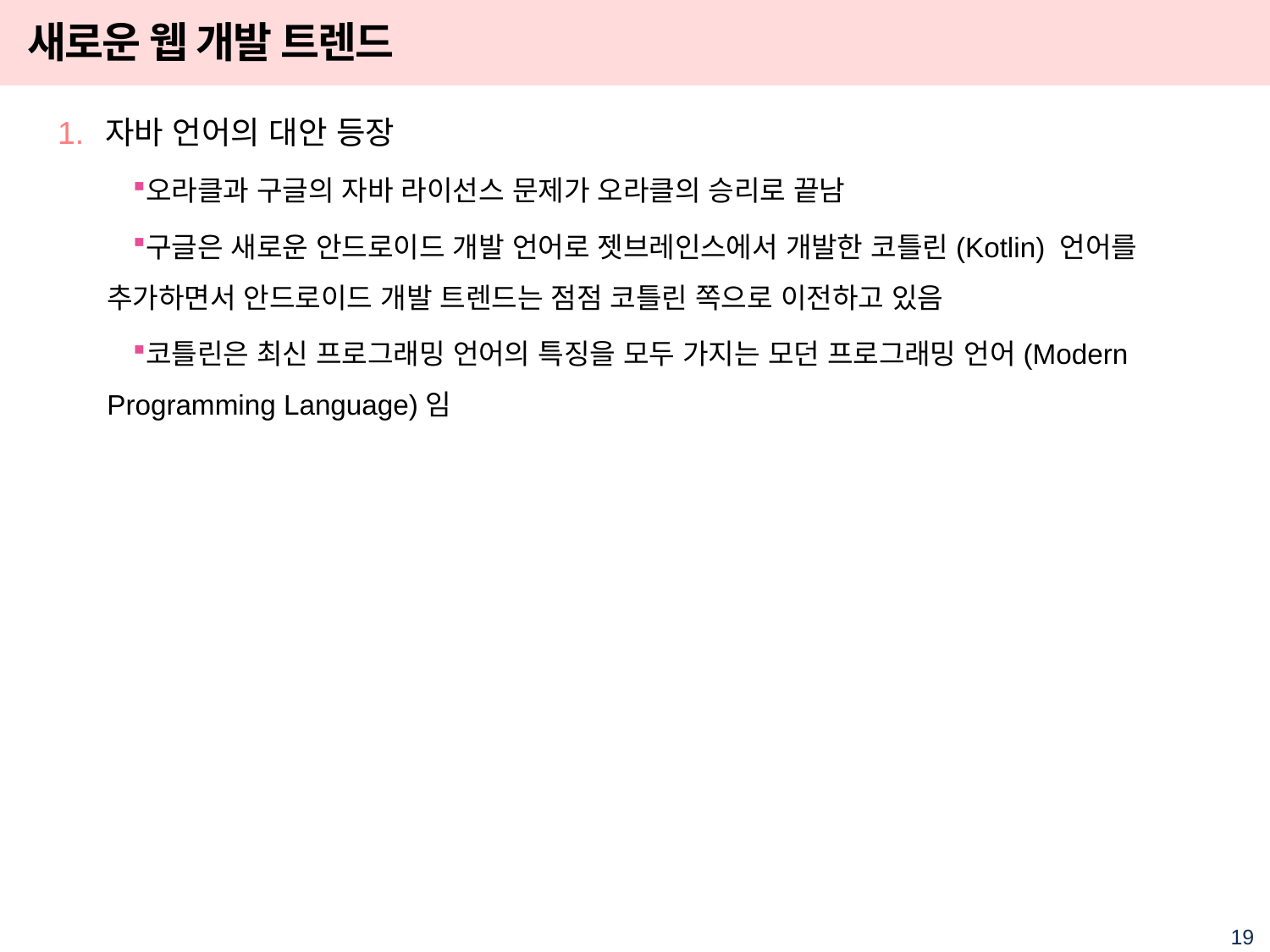

# 새로운 웹 개발 트렌드
자바 언어의 대안 등장
오라클과 구글의 자바 라이선스 문제가 오라클의 승리로 끝남
구글은 새로운 안드로이드 개발 언어로 젯브레인스에서 개발한 코틀린(Kotlin) 언어를 추가하면서 안드로이드 개발 트렌드는 점점 코틀린 쪽으로 이전하고 있음
코틀린은 최신 프로그래밍 언어의 특징을 모두 가지는 모던 프로그래밍 언어(Modern Programming Language)임